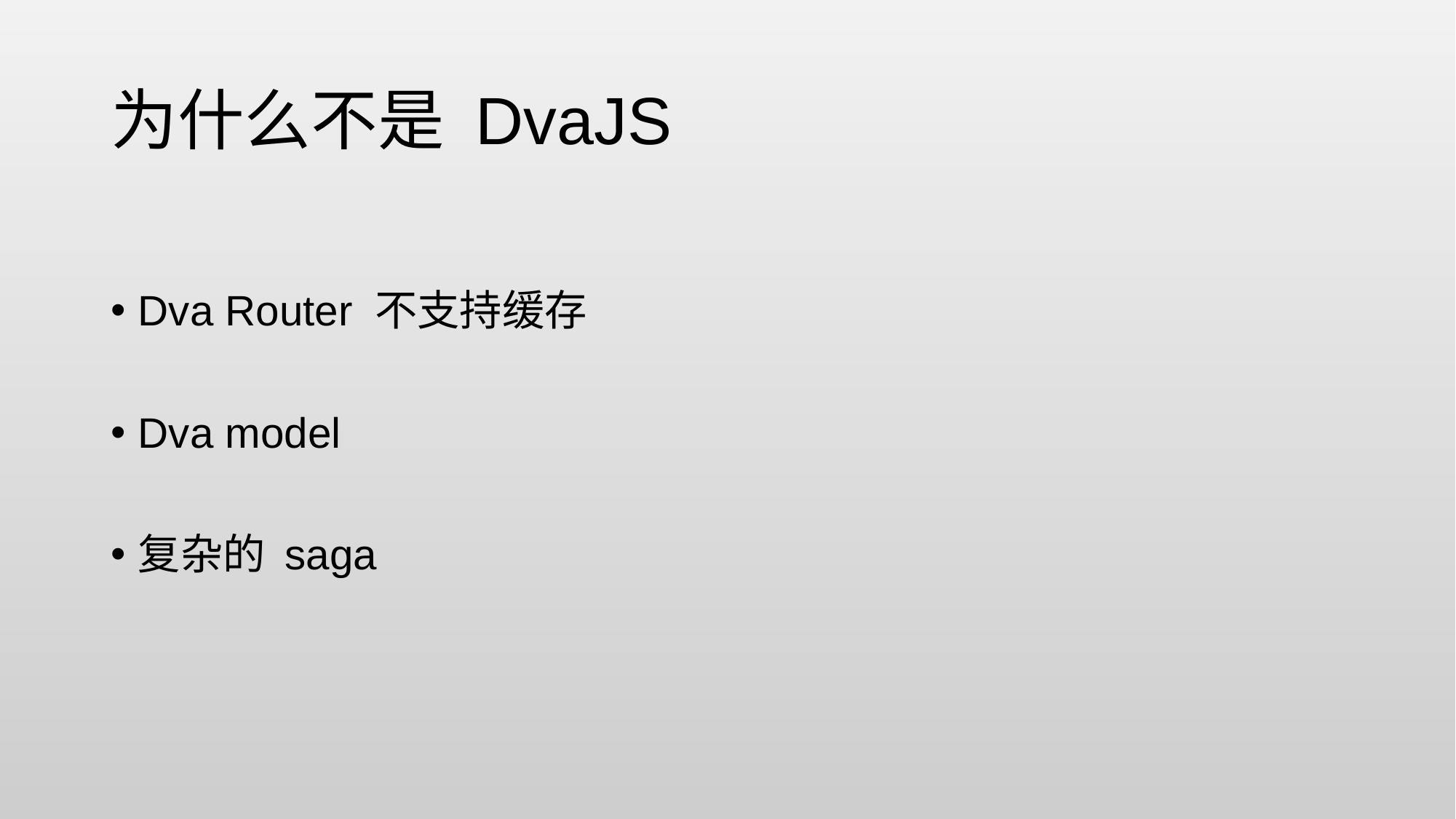

# 为什么不是 DvaJS

Dva Router 不支持缓存

Dva model

复杂的 saga